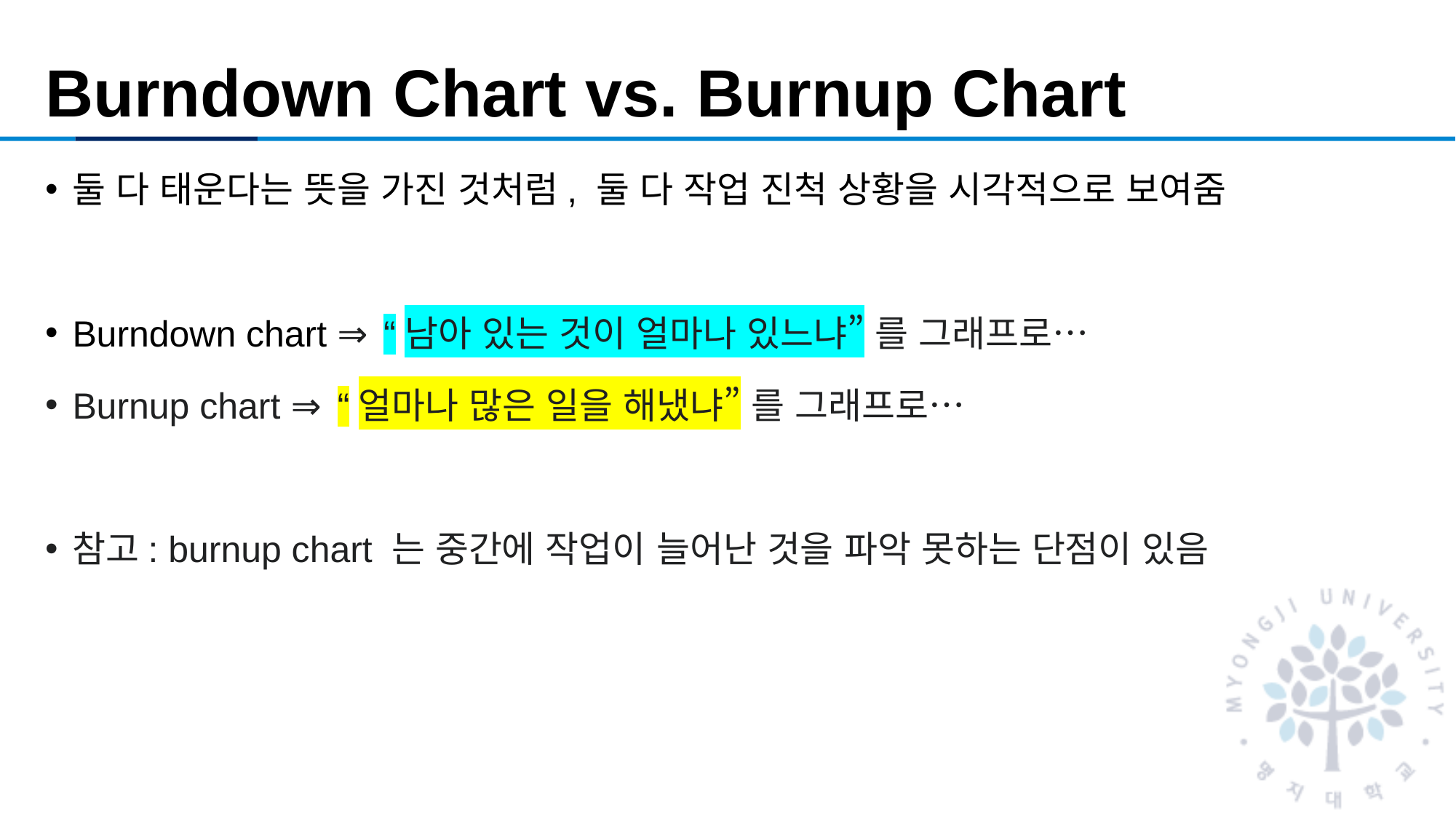

# Burndown Chart vs. Burnup Chart
둘 다 태운다는 뜻을 가진 것처럼, 둘 다 작업 진척 상황을 시각적으로 보여줌

Burndown chart ⇒ “남아 있는 것이 얼마나 있느냐” 를 그래프로…
Burnup chart ⇒ “얼마나 많은 일을 해냈냐” 를 그래프로…

참고: burnup chart 는 중간에 작업이 늘어난 것을 파악 못하는 단점이 있음